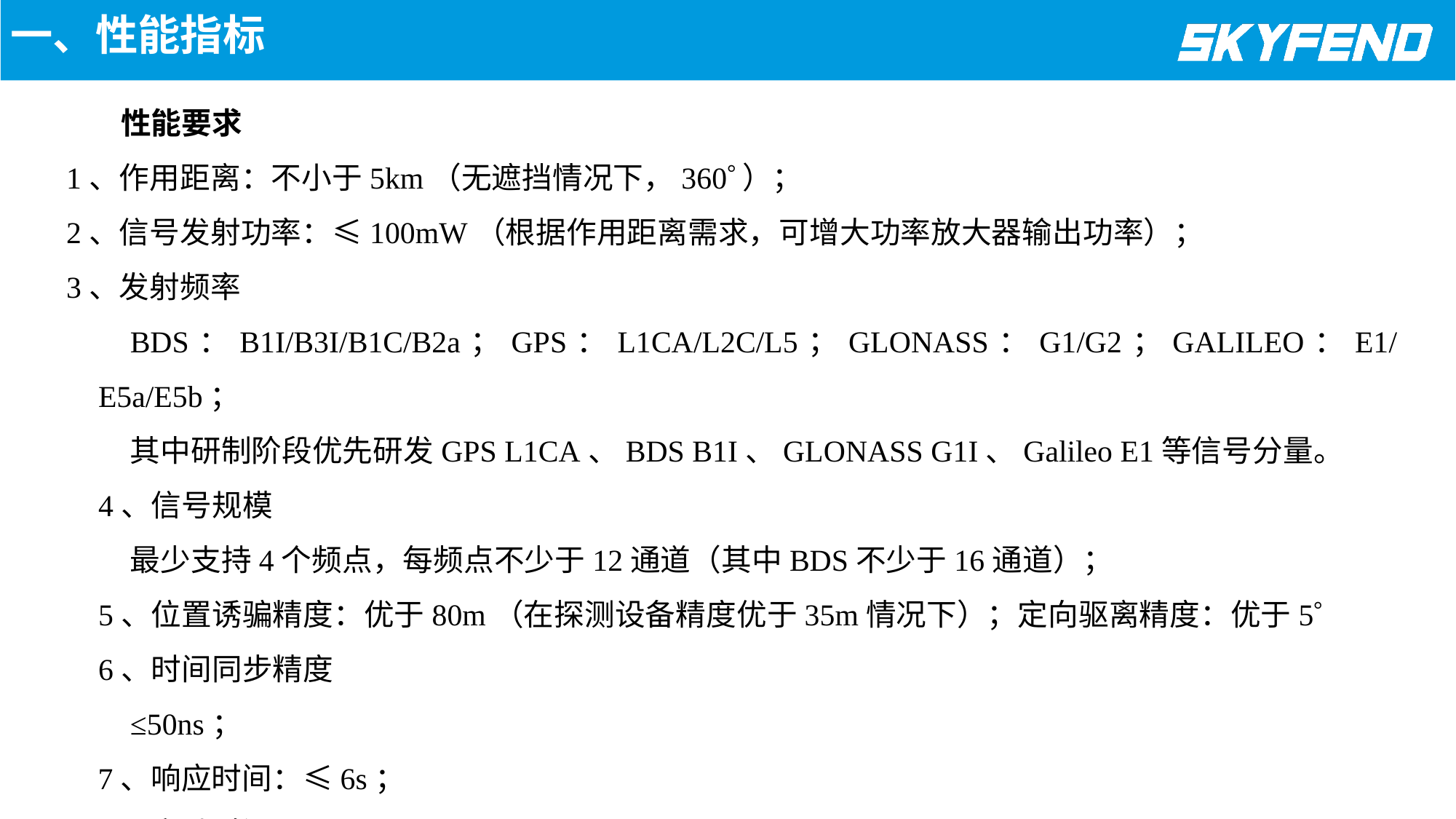

一、性能指标
性能要求
1、作用距离：不小于5km（无遮挡情况下，360°）；
2、信号发射功率：≤100mW（根据作用距离需求，可增大功率放大器输出功率）；
3、发射频率
BDS：B1I/B3I/B1C/B2a；GPS：L1CA/L2C/L5；GLONASS：G1/G2；GALILEO：E1/E5a/E5b；
其中研制阶段优先研发GPS L1CA、BDS B1I、GLONASS G1I、Galileo E1等信号分量。
4、信号规模
最少支持4个频点，每频点不少于12通道（其中BDS不少于16通道）；
5、位置诱骗精度：优于80m（在探测设备精度优于35m情况下）；定向驱离精度：优于5°
6、时间同步精度
≤50ns；
7、响应时间：≤6s；
8、启动时间：≤2min；